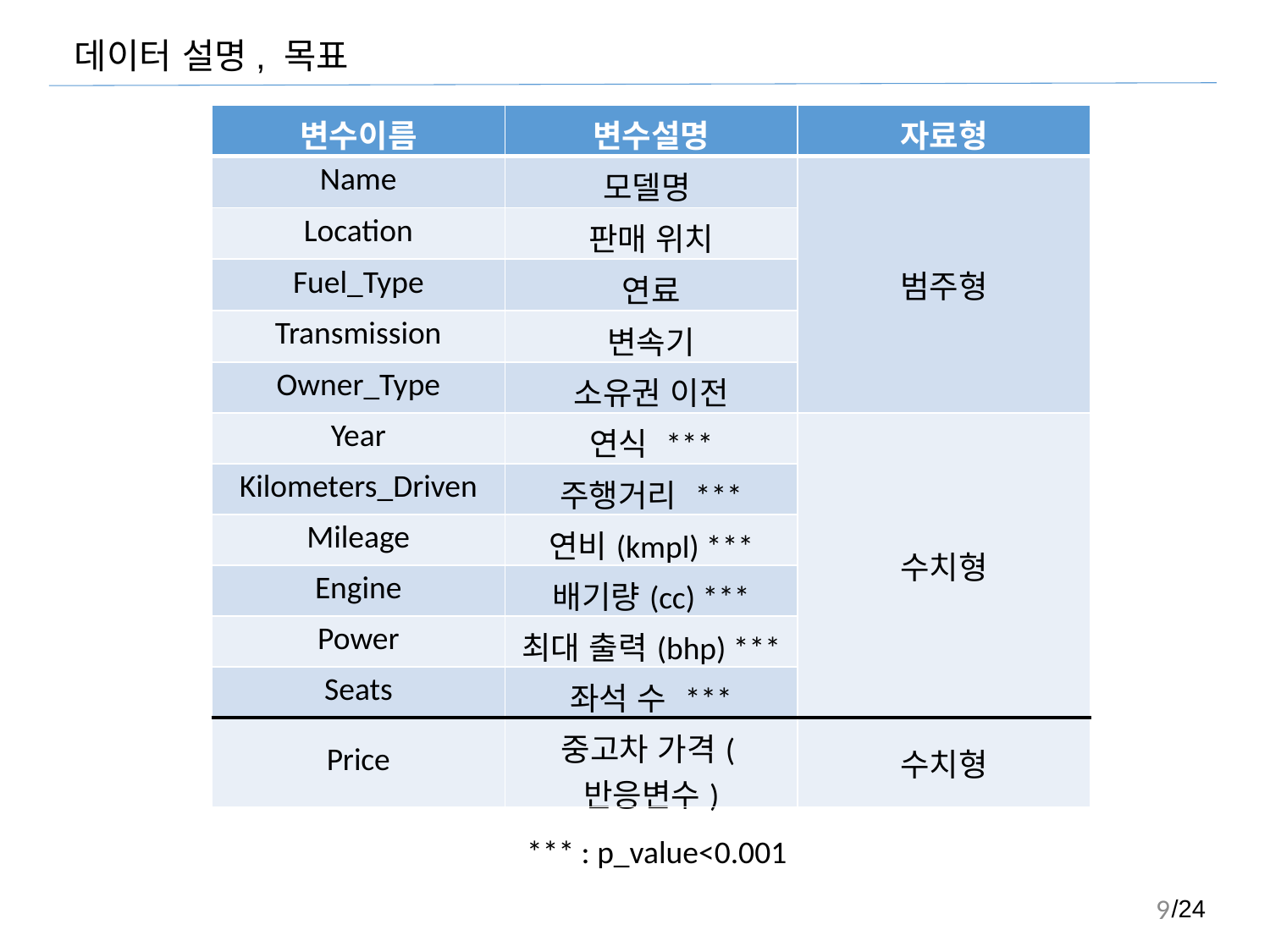

데이터 설명, 목표
| 변수이름 | 변수설명 | 자료형 |
| --- | --- | --- |
| Name | 모델명 | 범주형 |
| Location | 판매 위치 |  |
| Fuel\_Type | 연료 |  |
| Transmission | 변속기 |  |
| Owner\_Type | 소유권 이전 |  |
| Year | 연식 \*\*\* | 수치형 |
| Kilometers\_Driven | 주행거리 \*\*\* |  |
| Mileage | 연비(kmpl) \*\*\* |  |
| Engine | 배기량(cc) \*\*\* |  |
| Power | 최대 출력(bhp) \*\*\* |  |
| Seats | 좌석 수 \*\*\* |  |
| Price | 중고차 가격(반응변수) | 수치형 |
*** : p_value<0.001
9